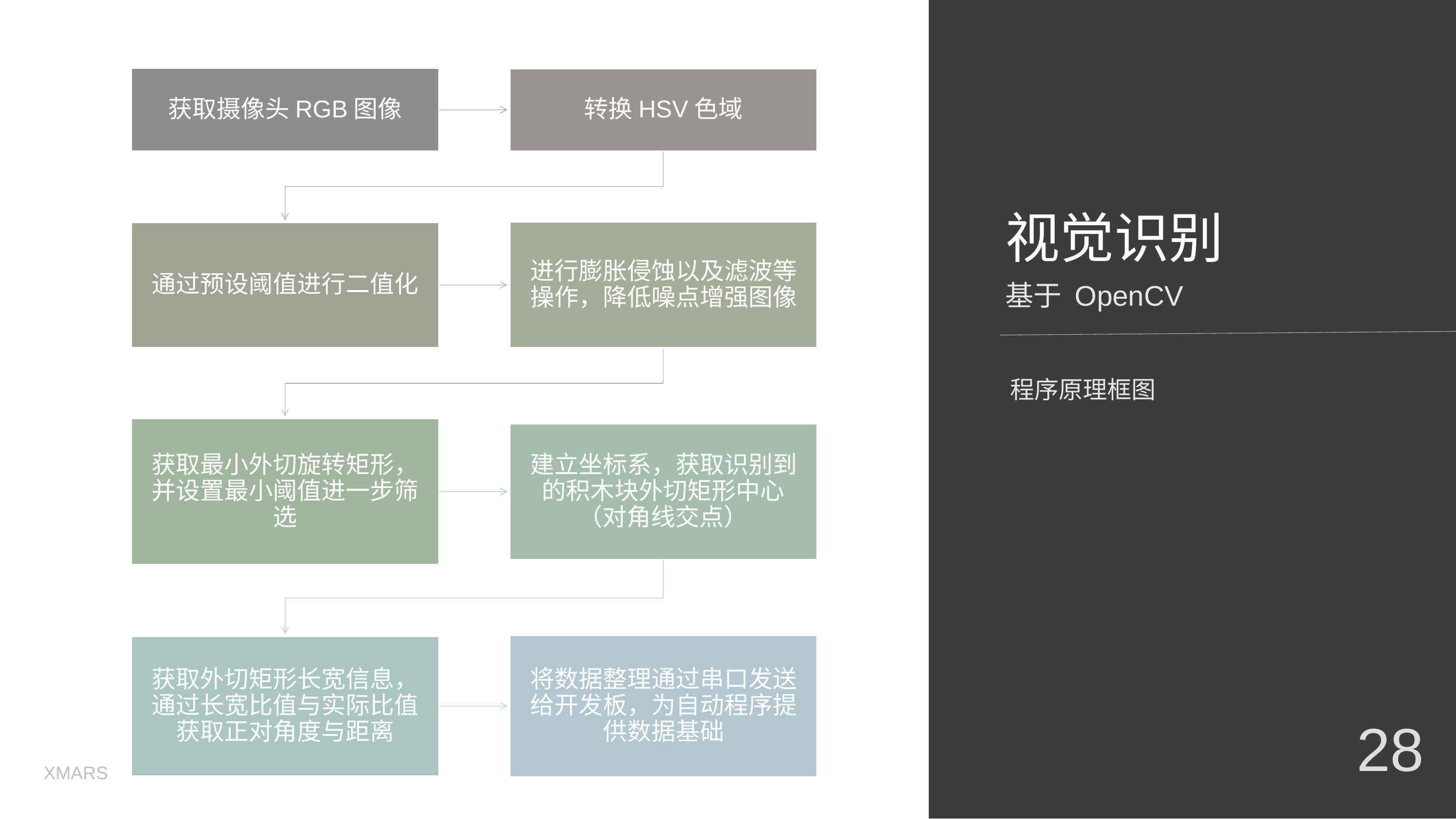

获取摄像头RGB图像

转换HSV色域

通过预设阈值进行二值化

进行膨胀侵蚀以及滤波等操作，降低噪点增强图像

获取最小外切旋转矩形，并设置最小阈值进一步筛选

建立坐标系，获取识别到的积木块外切矩形中心（对角线交点）

获取外切矩形长宽信息，通过长宽比值与实际比值获取正对角度与距离
将数据整理通过串口发送给开发板，为自动程序提供数据基础
# 视觉识别
基于 OpenCV
程序原理框图
28
XMARS